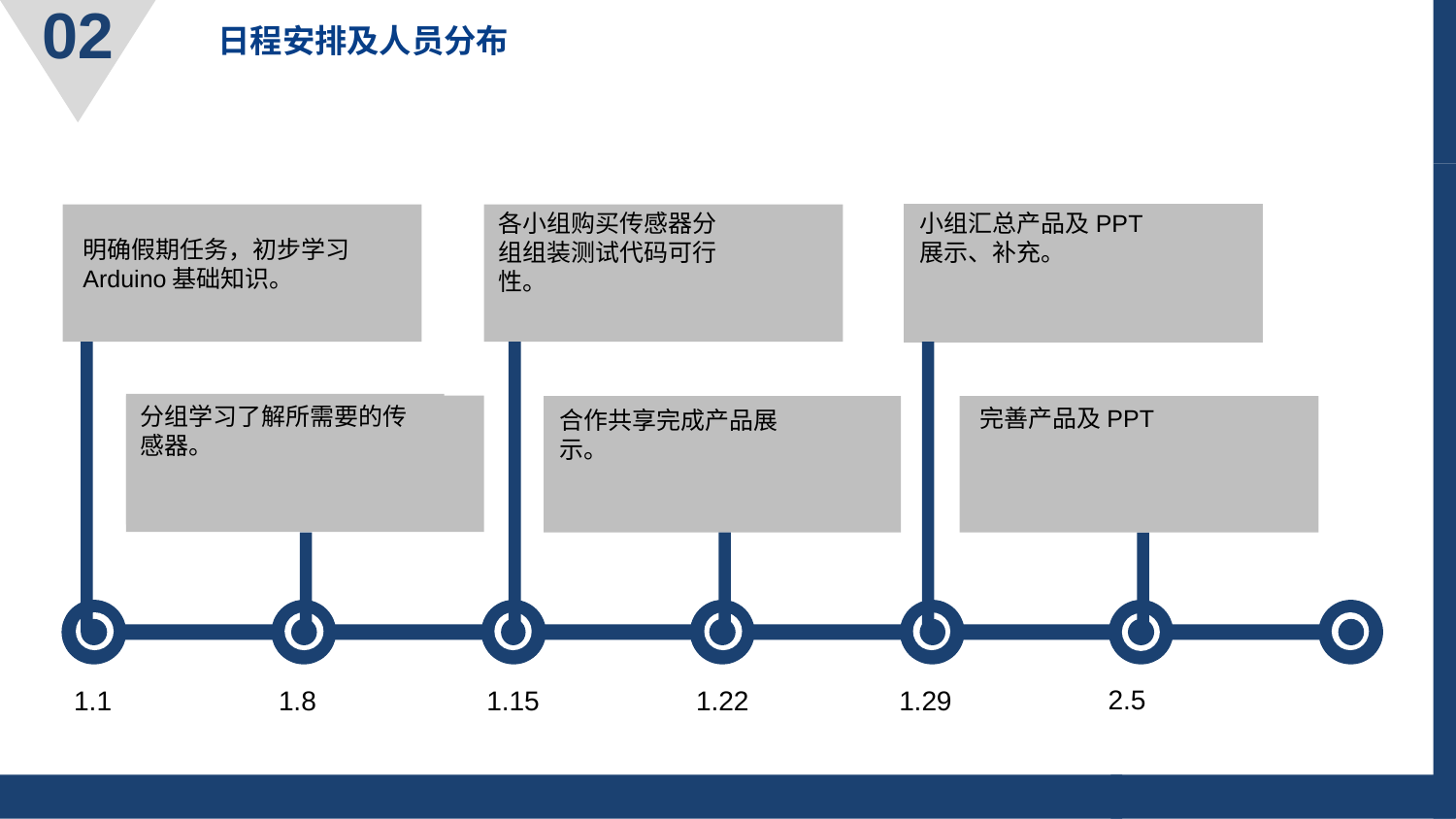

02
    日程安排及人员分布

明确假期任务，初步学习Arduino基础知识。

各小组购买传感器分组组装测试代码可行性。
小组汇总产品及PPT展示、补充。

分组学习了解所需要的传感器。

完善产品及PPT
合作共享完成产品展示。

   2.5
1.1
    1.8
1.15
1.22
   1.29